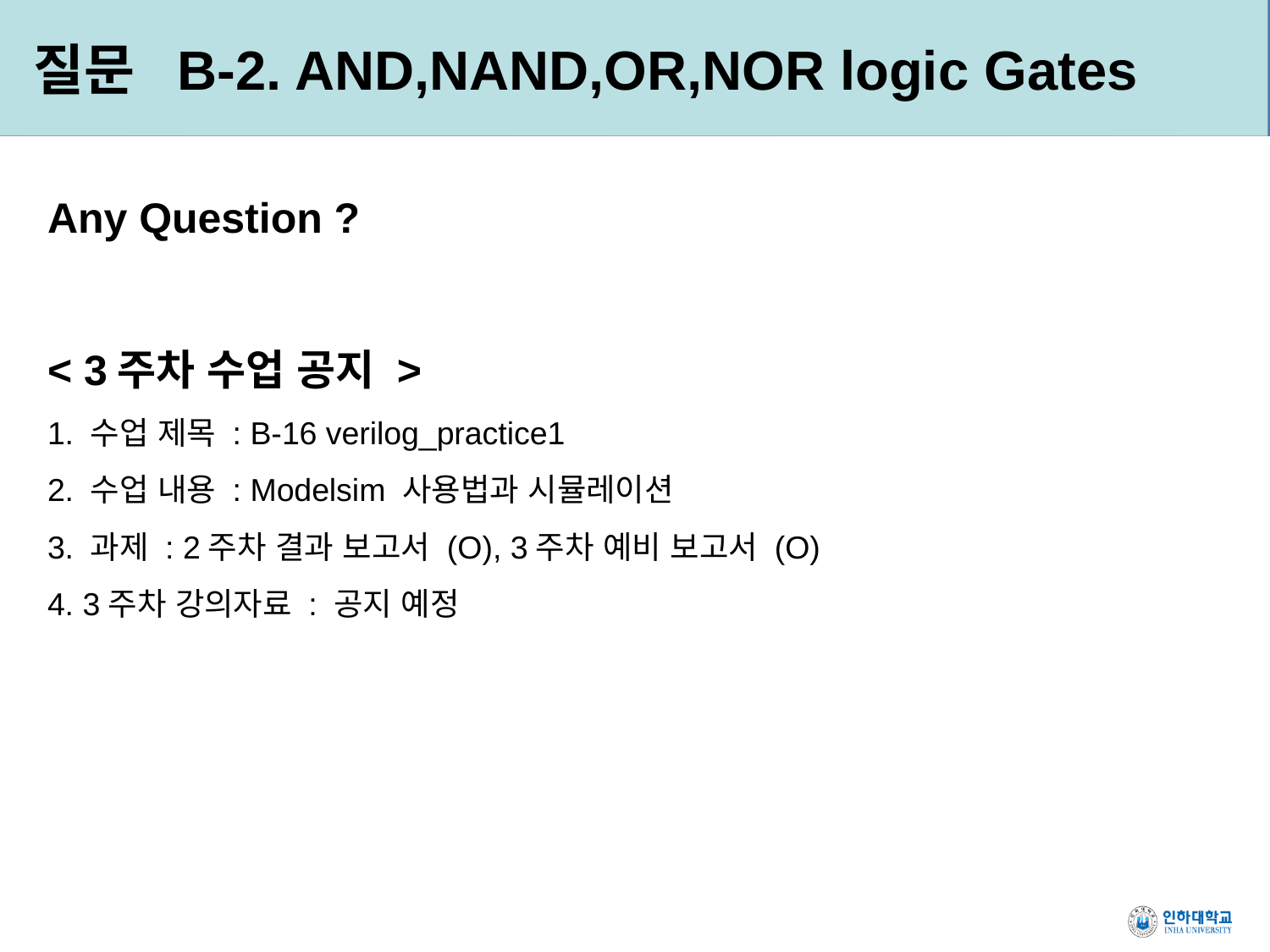

질문  B-2. AND,NAND,OR,NOR logic Gates
Any Question ?

< 3주차 수업 공지 >
1. 수업 제목 : B-16 verilog_practice1
2. 수업 내용 : Modelsim 사용법과 시뮬레이션
3. 과제 : 2주차 결과 보고서 (O), 3주차 예비 보고서 (O)
4. 3주차 강의자료 : 공지 예정